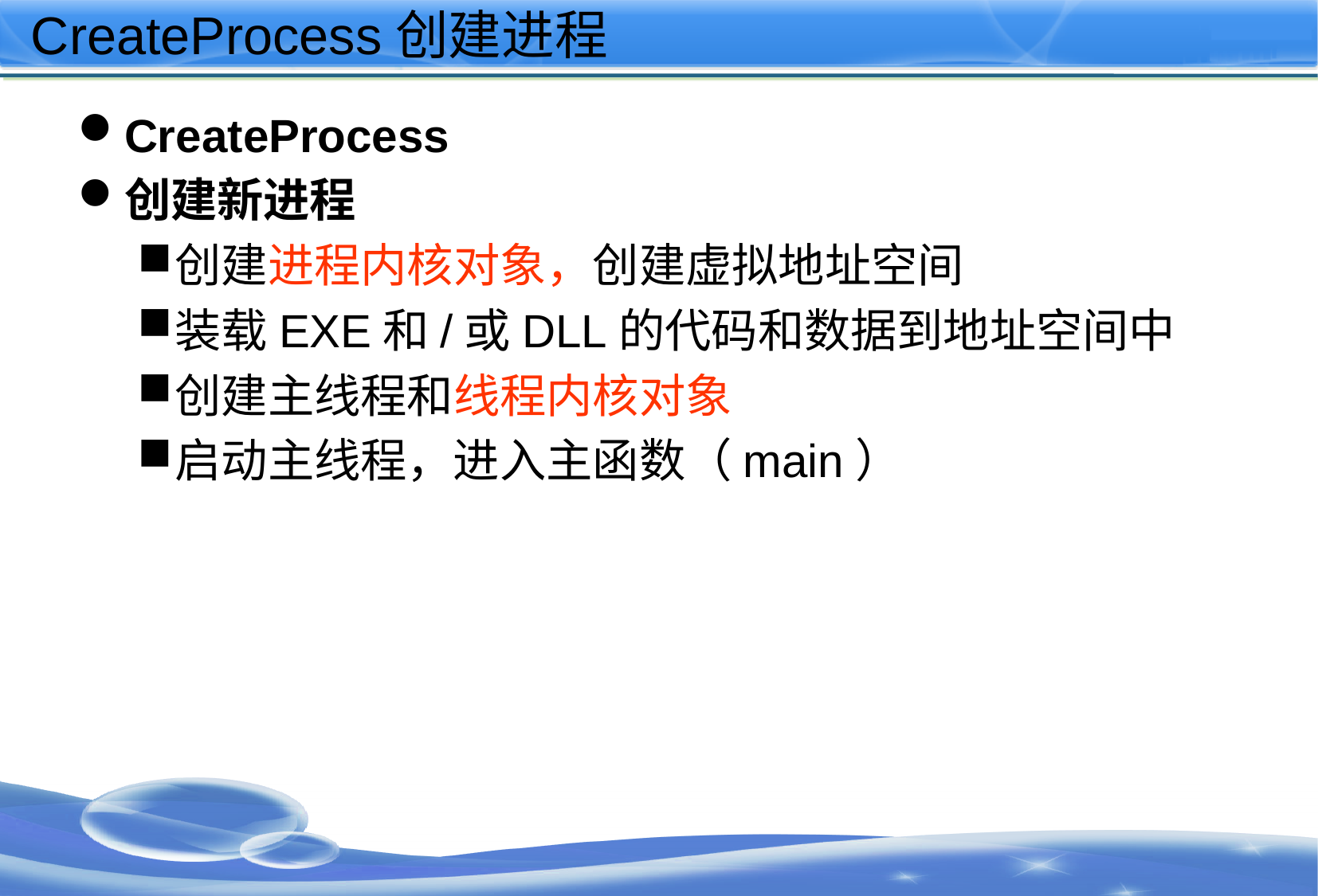

# CreateProcess创建进程
CreateProcess
创建新进程
创建进程内核对象，创建虚拟地址空间
装载EXE和/或DLL的代码和数据到地址空间中
创建主线程和线程内核对象
启动主线程，进入主函数（main）